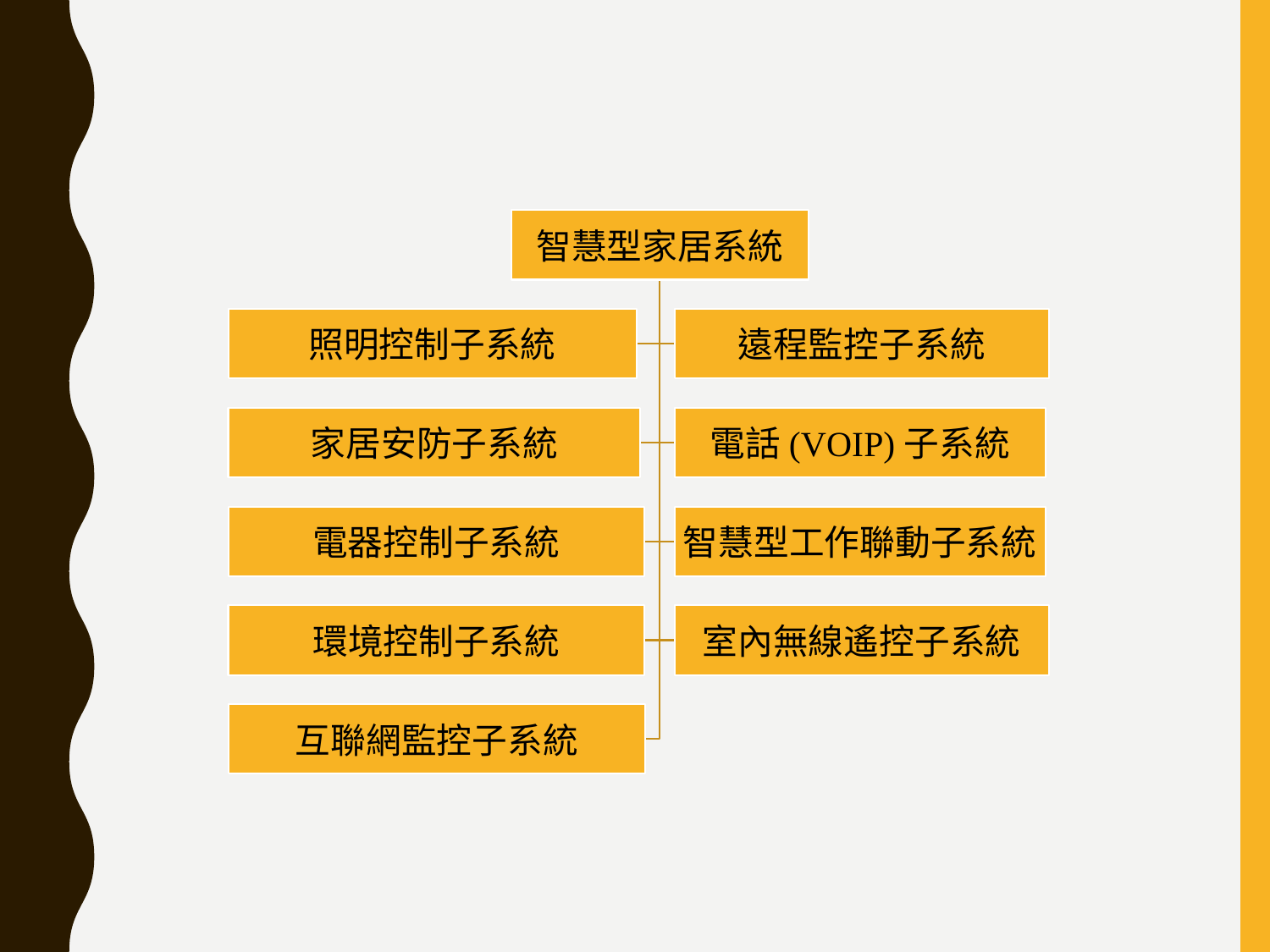

智慧型家居系統
照明控制子系統
遠程監控子系統
家居安防子系統
電話(VOIP)子系統
電器控制子系統
智慧型工作聯動子系統
環境控制子系統
室內無線遙控子系統
互聯網監控子系統